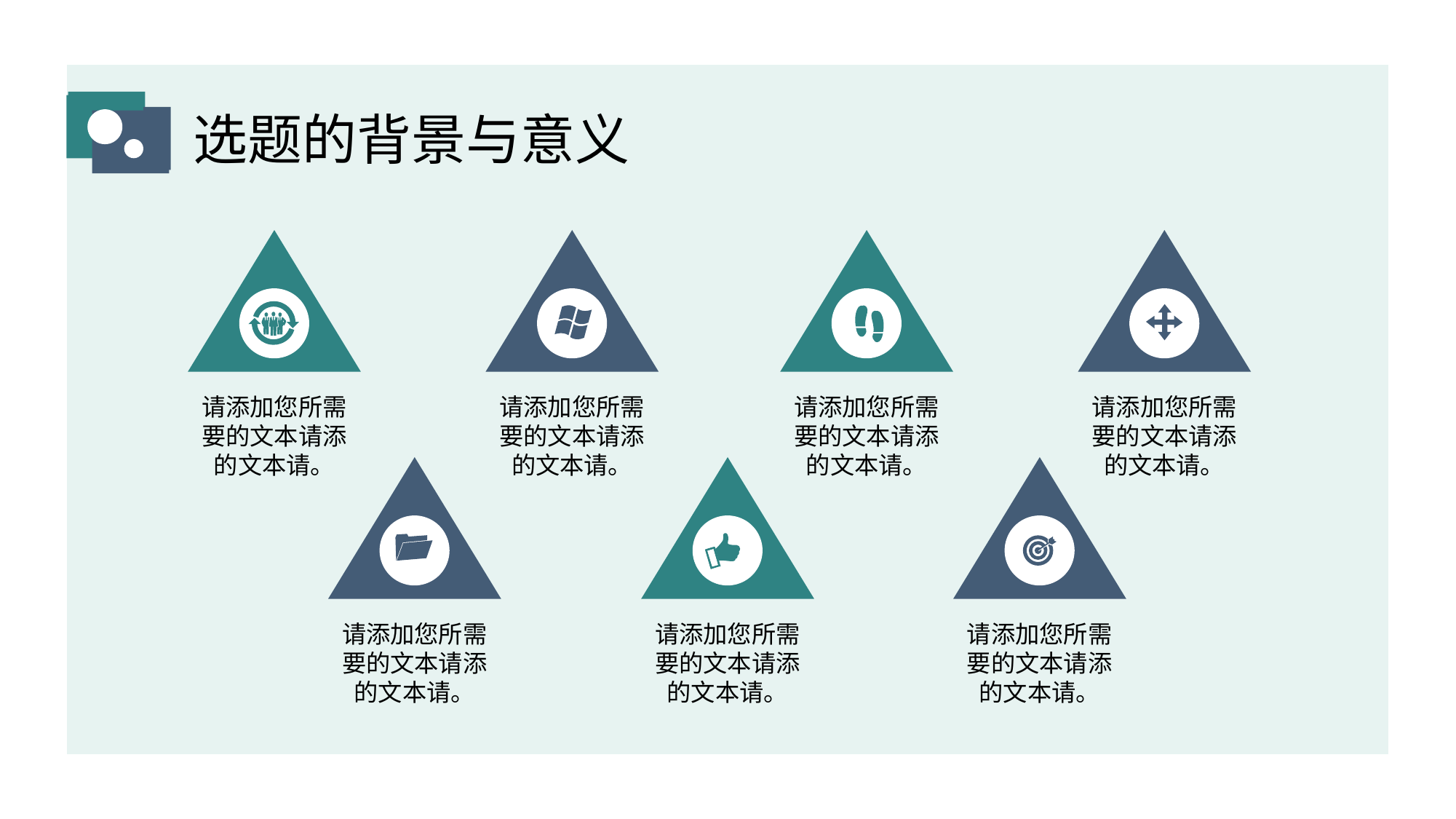

选题的背景与意义

请添加您所需要的文本请添的文本请。

请添加您所需要的文本请添的文本请。
请添加您所需要的文本请添的文本请。
请添加您所需要的文本请添的文本请。

请添加您所需要的文本请添的文本请。
请添加您所需要的文本请添的文本请。
请添加您所需要的文本请添的文本请。